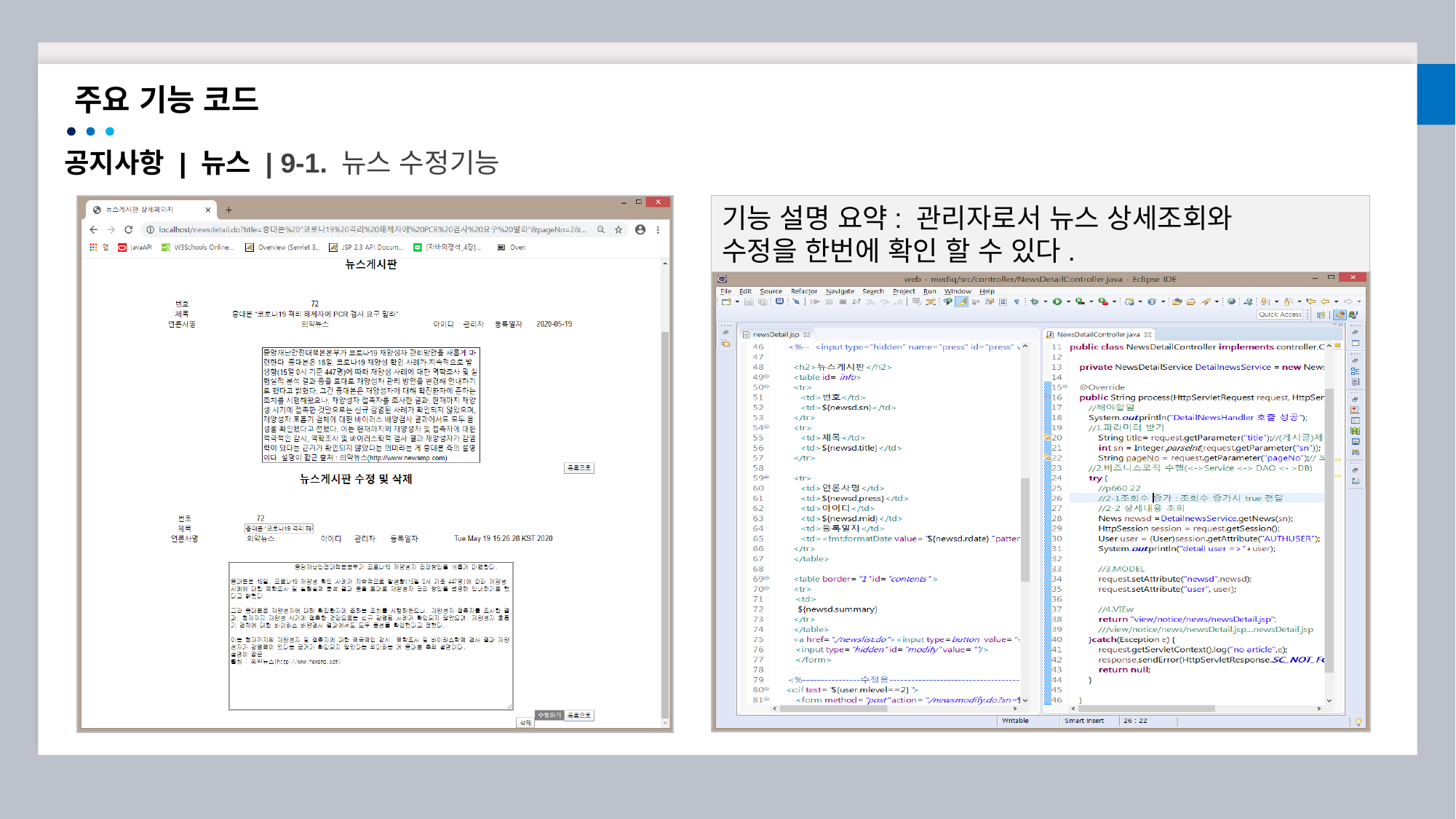

주요 기능 코드

공지사항 | 뉴스 | 9-1. 뉴스 수정기능
기능 설명 요약: 관리자로서 뉴스 상세조회와
수정을 한번에 확인 할 수 있다.